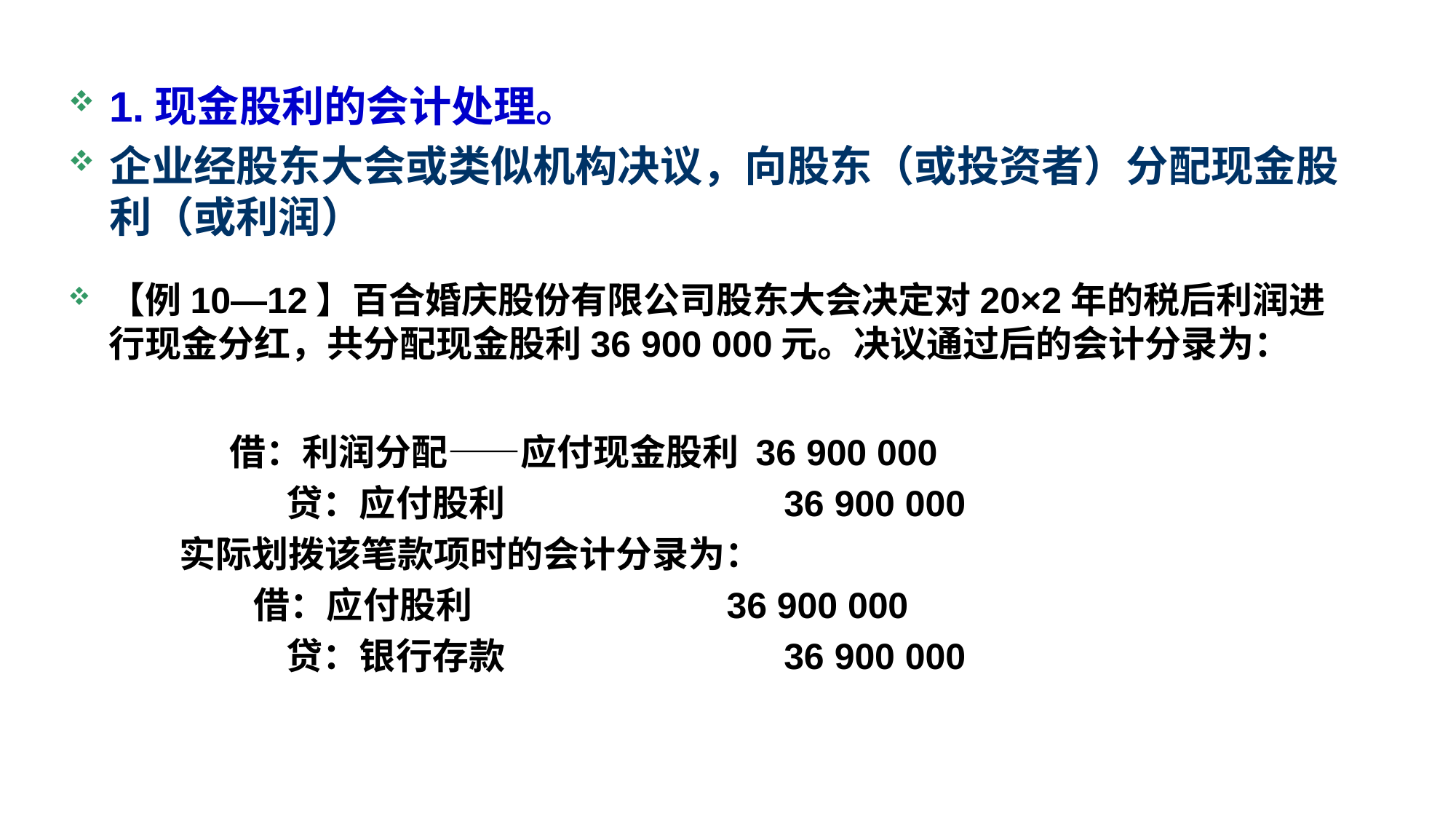

1.现金股利的会计处理。
企业经股东大会或类似机构决议，向股东（或投资者）分配现金股利（或利润）
【例10—12】百合婚庆股份有限公司股东大会决定对20×2年的税后利润进行现金分红，共分配现金股利36 900 000元。决议通过后的会计分录为：

     借：利润分配——应付现金股利 36 900 000
            贷：应付股利                                 36 900 000
实际划拨该笔款项时的会计分录为：
        借：应付股利                              36 900 000
            贷：银行存款                                 36 900 000